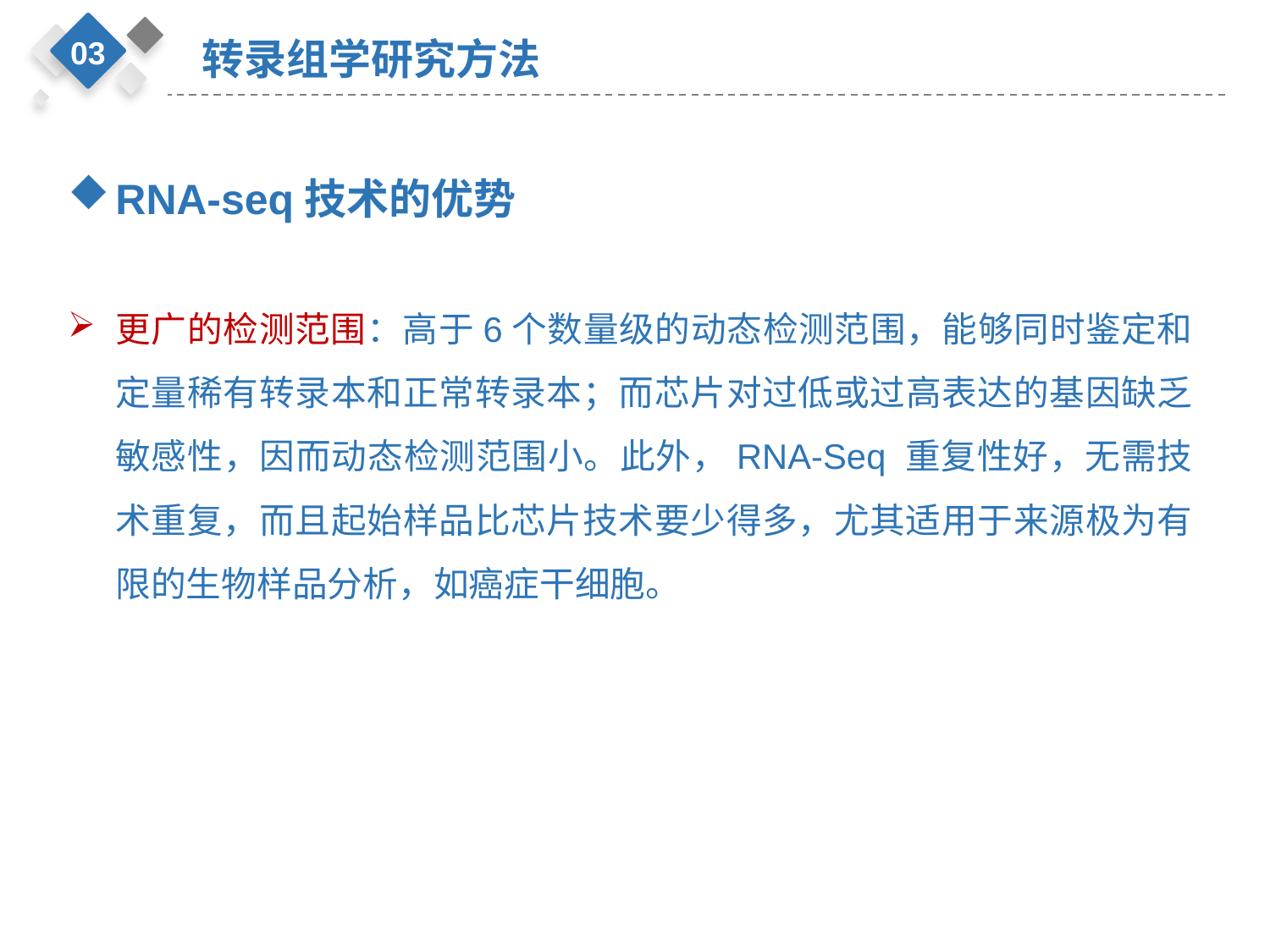

03

转录组学研究方法
RNA-seq技术的优势

更广的检测范围：高于6个数量级的动态检测范围，能够同时鉴定和定量稀有转录本和正常转录本；而芯片对过低或过高表达的基因缺乏敏感性，因而动态检测范围小。此外，RNA-Seq 重复性好，无需技术重复，而且起始样品比芯片技术要少得多，尤其适用于来源极为有限的生物样品分析，如癌症干细胞。